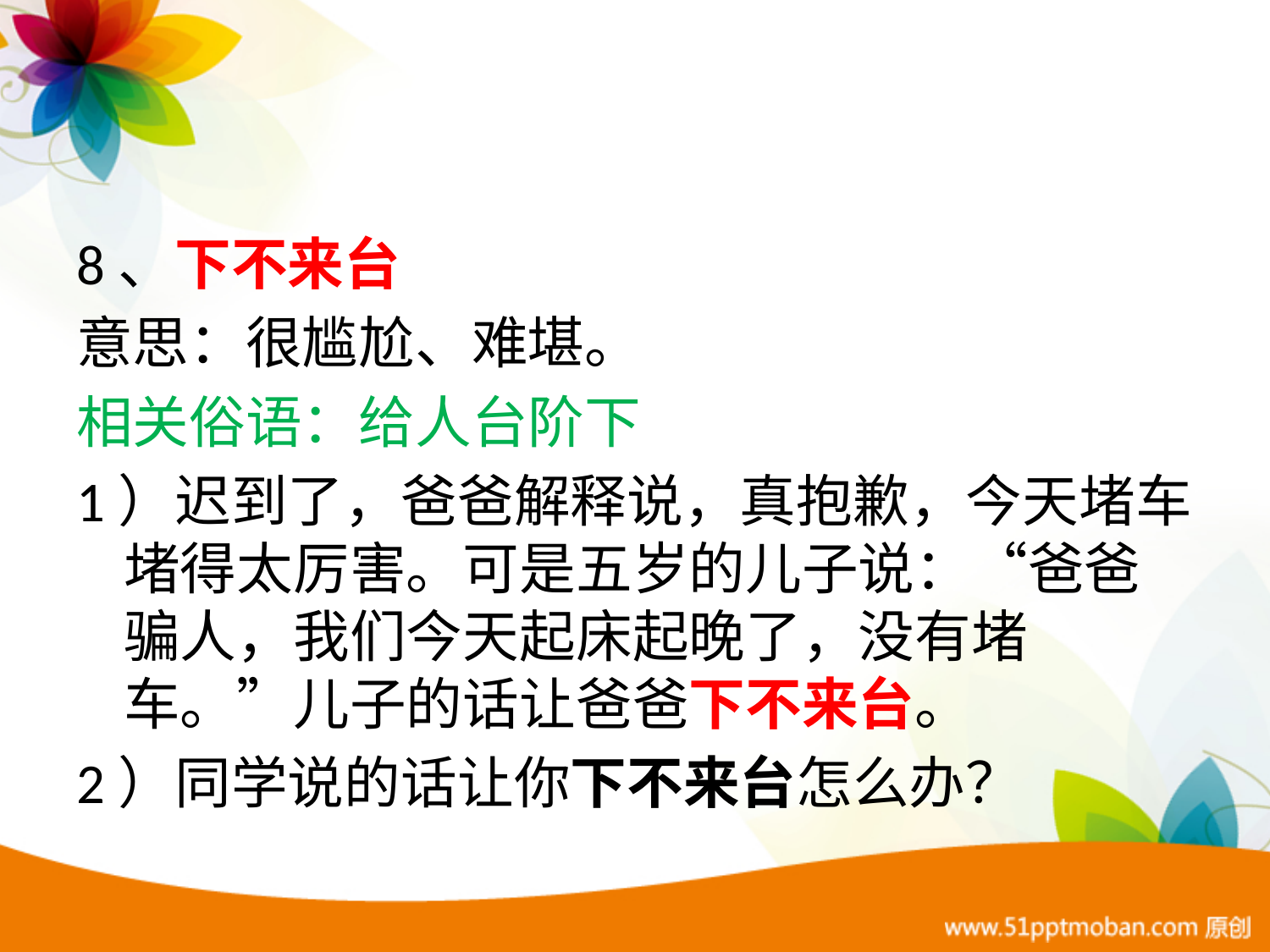

8、下不来台
意思：很尴尬、难堪。
相关俗语：给人台阶下
1）迟到了，爸爸解释说，真抱歉，今天堵车堵得太厉害。可是五岁的儿子说：“爸爸骗人，我们今天起床起晚了，没有堵车。”儿子的话让爸爸下不来台。
2）同学说的话让你下不来台怎么办？